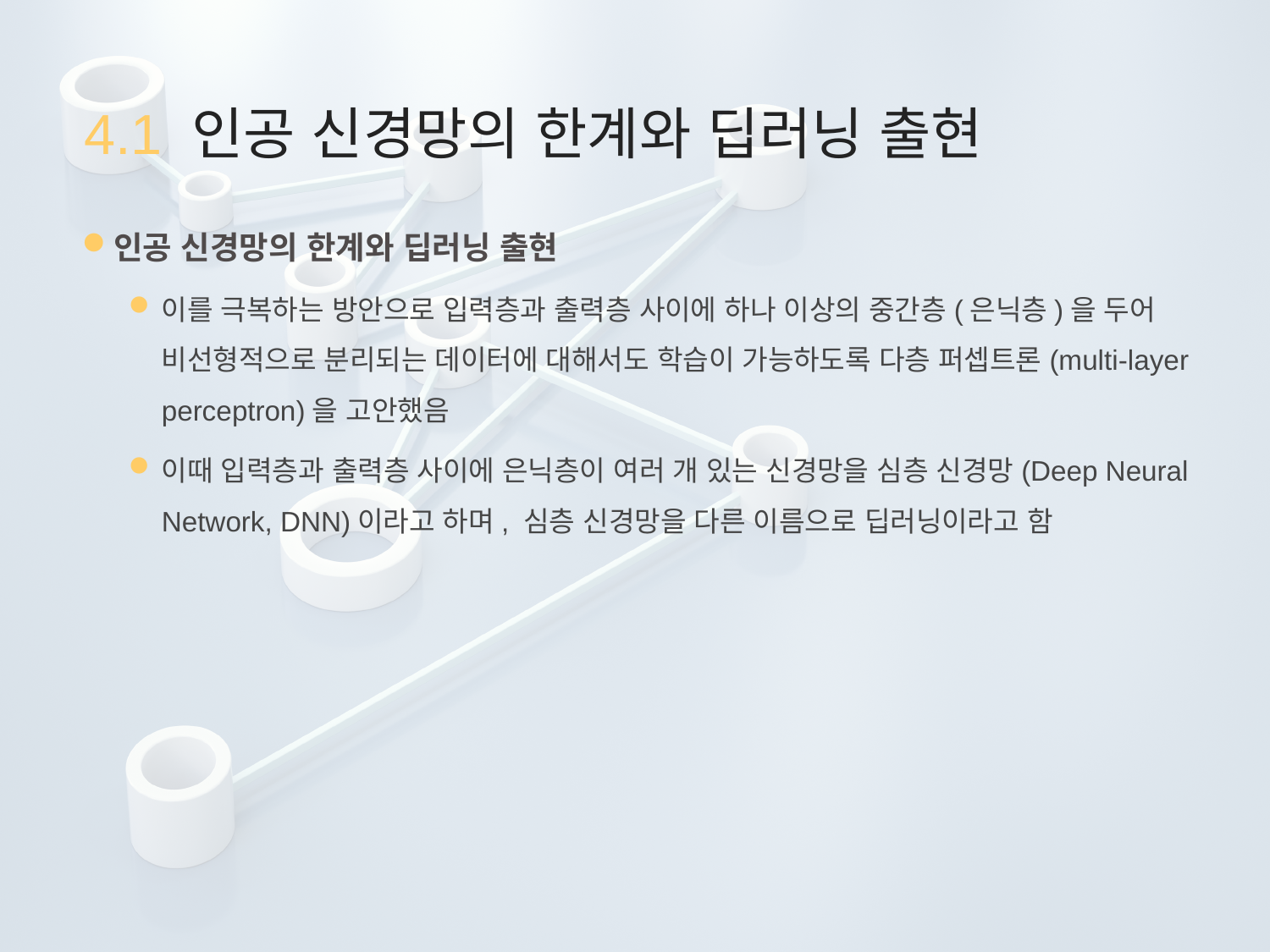

# 4.1 인공 신경망의 한계와 딥러닝 출현
인공 신경망의 한계와 딥러닝 출현
이를 극복하는 방안으로 입력층과 출력층 사이에 하나 이상의 중간층(은닉층)을 두어 비선형적으로 분리되는 데이터에 대해서도 학습이 가능하도록 다층 퍼셉트론(multi-layer perceptron)을 고안했음
이때 입력층과 출력층 사이에 은닉층이 여러 개 있는 신경망을 심층 신경망(Deep Neural Network, DNN)이라고 하며, 심층 신경망을 다른 이름으로 딥러닝이라고 함